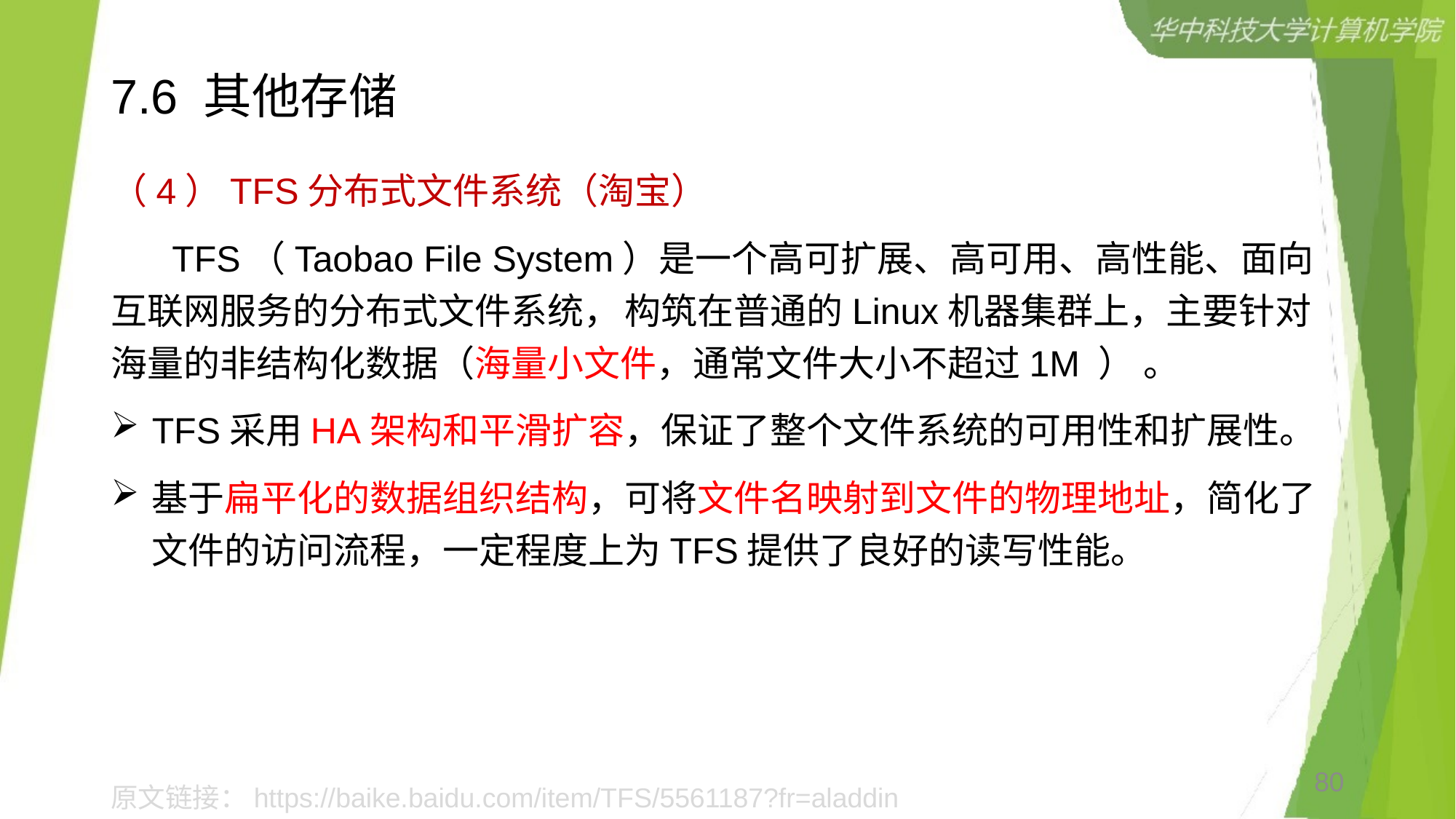

# 7.6 其他存储
（4）TFS分布式文件系统（淘宝）
      TFS（Taobao File System）是一个高可扩展、高可用、高性能、面向互联网服务的分布式文件系统， 构筑在普通的Linux机器集群上，主要针对海量的非结构化数据（海量小文件，通常文件大小不超过1M ） 。
TFS采用HA架构和平滑扩容，保证了整个文件系统的可用性和扩展性。
基于扁平化的数据组织结构，可将文件名映射到文件的物理地址，简化了文件的访问流程，一定程度上为TFS提供了良好的读写性能。
80
原文链接：https://baike.baidu.com/item/TFS/5561187?fr=aladdin